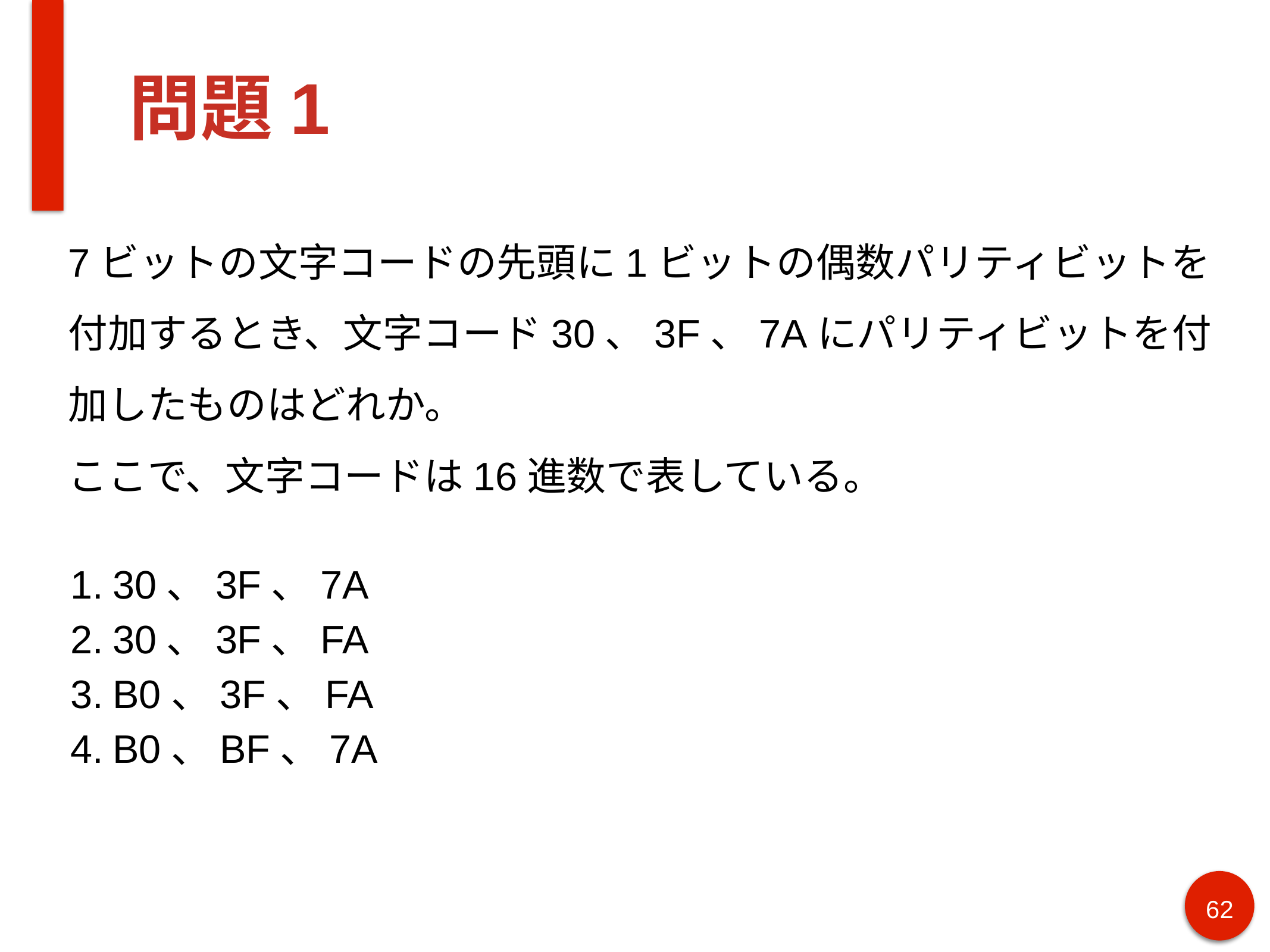

# 問題1
7ビットの文字コードの先頭に1ビットの偶数パリティビットを
付加するとき、文字コード30、3F、7Aにパリティビットを付加したものはどれか。
ここで、文字コードは16進数で表している。

30、3F、7A
30、3F、FA
B0、3F、FA
B0、BF、7A
62